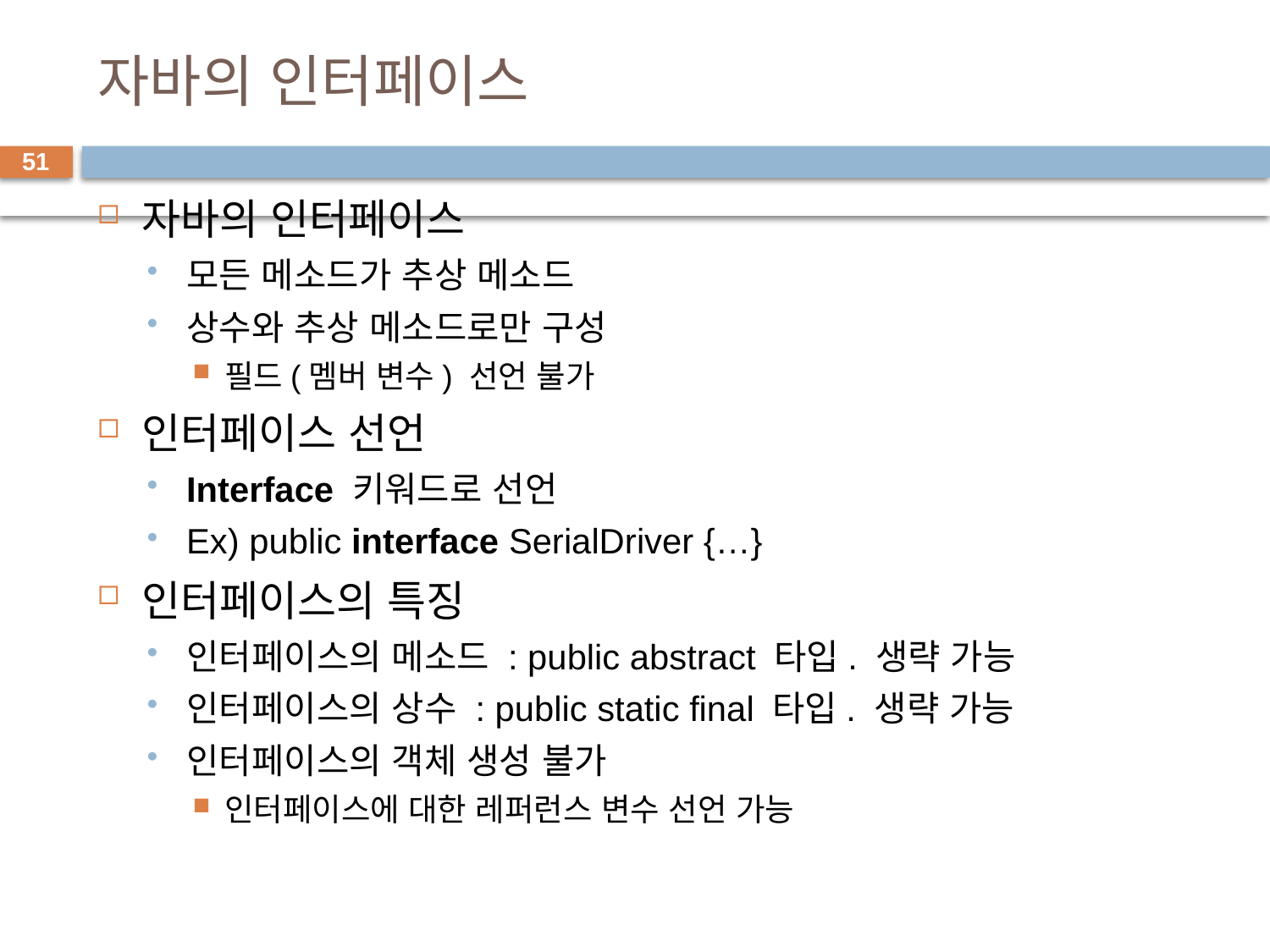

# 자바의 인터페이스
51
자바의 인터페이스
모든 메소드가 추상 메소드
상수와 추상 메소드로만 구성
필드(멤버 변수) 선언 불가
인터페이스 선언
Interface 키워드로 선언
Ex) public interface SerialDriver {…}
인터페이스의 특징
인터페이스의 메소드 : public abstract 타입. 생략 가능
인터페이스의 상수 : public static final 타입. 생략 가능
인터페이스의 객체 생성 불가
인터페이스에 대한 레퍼런스 변수 선언 가능